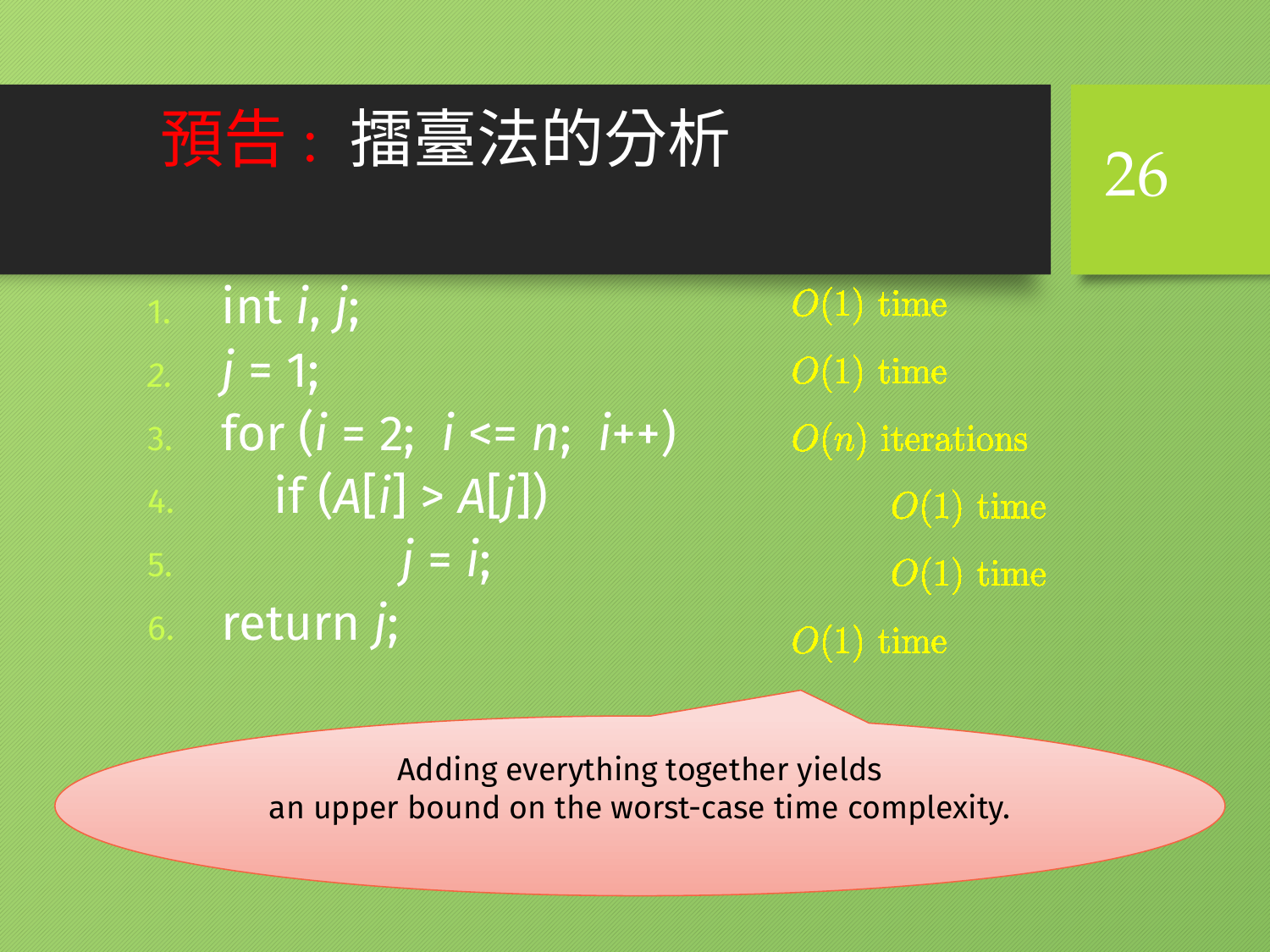

# 預告: 擂臺法的分析
26
int i, j;
j = 1;
for (i = 2;  i <= n;  i++)
    if (A[i] > A[j])
	    j = i;
return j;

Adding everything together yields
an upper bound on the worst-case time complexity.